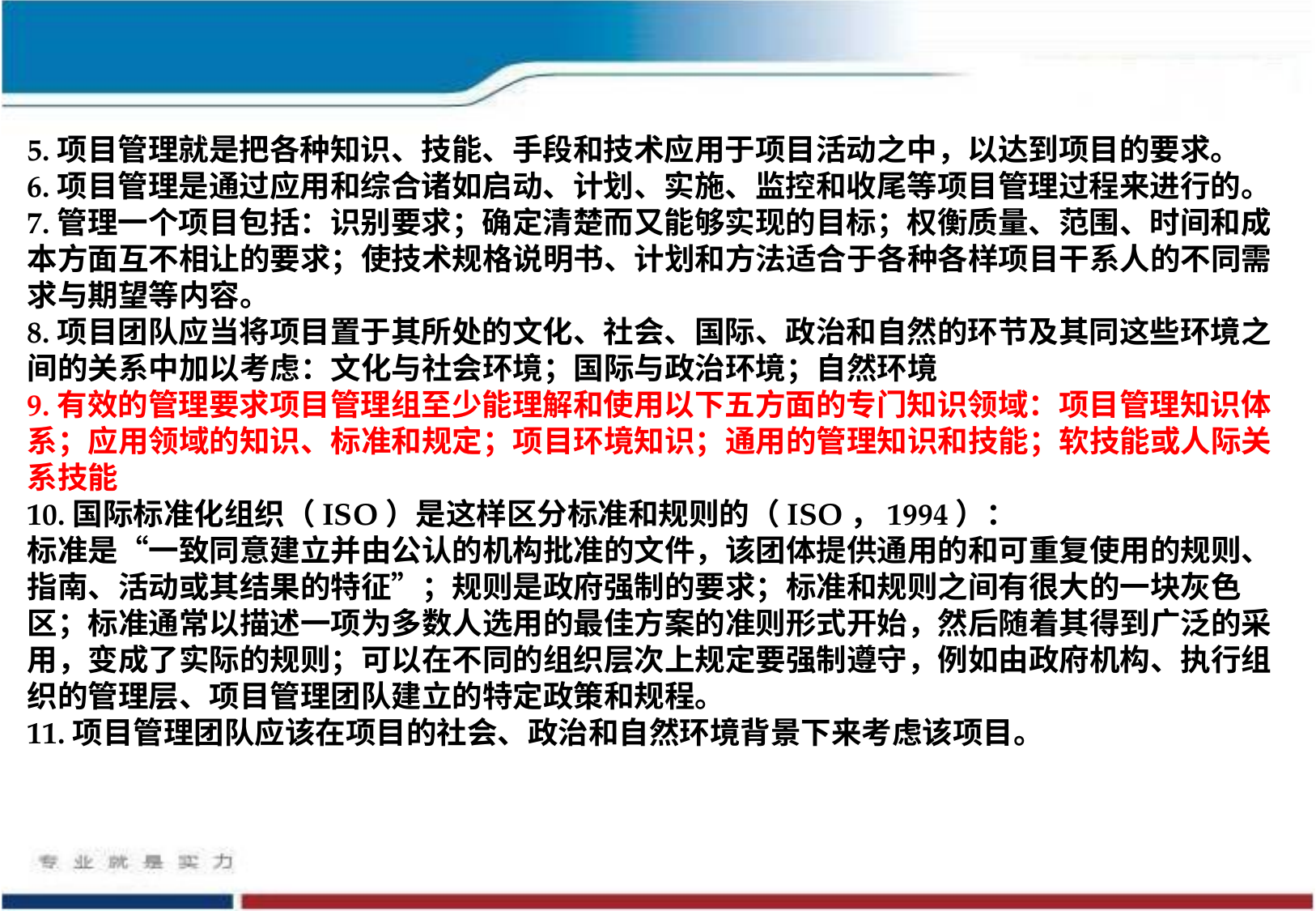

5.项目管理就是把各种知识、技能、手段和技术应用于项目活动之中，以达到项目的要求。
6.项目管理是通过应用和综合诸如启动、计划、实施、监控和收尾等项目管理过程来进行的。
7.管理一个项目包括：识别要求；确定清楚而又能够实现的目标；权衡质量、范围、时间和成本方面互不相让的要求；使技术规格说明书、计划和方法适合于各种各样项目干系人的不同需求与期望等内容。
8.项目团队应当将项目置于其所处的文化、社会、国际、政治和自然的环节及其同这些环境之间的关系中加以考虑：文化与社会环境；国际与政治环境；自然环境
9.有效的管理要求项目管理组至少能理解和使用以下五方面的专门知识领域：项目管理知识体系；应用领域的知识、标准和规定；项目环境知识；通用的管理知识和技能；软技能或人际关系技能
10.国际标准化组织（ISO）是这样区分标准和规则的（ISO，1994）：
标准是“一致同意建立并由公认的机构批准的文件，该团体提供通用的和可重复使用的规则、指南、活动或其结果的特征”；规则是政府强制的要求；标准和规则之间有很大的一块灰色区；标准通常以描述一项为多数人选用的最佳方案的准则形式开始，然后随着其得到广泛的采用，变成了实际的规则；可以在不同的组织层次上规定要强制遵守，例如由政府机构、执行组织的管理层、项目管理团队建立的特定政策和规程。
11.项目管理团队应该在项目的社会、政治和自然环境背景下来考虑该项目。